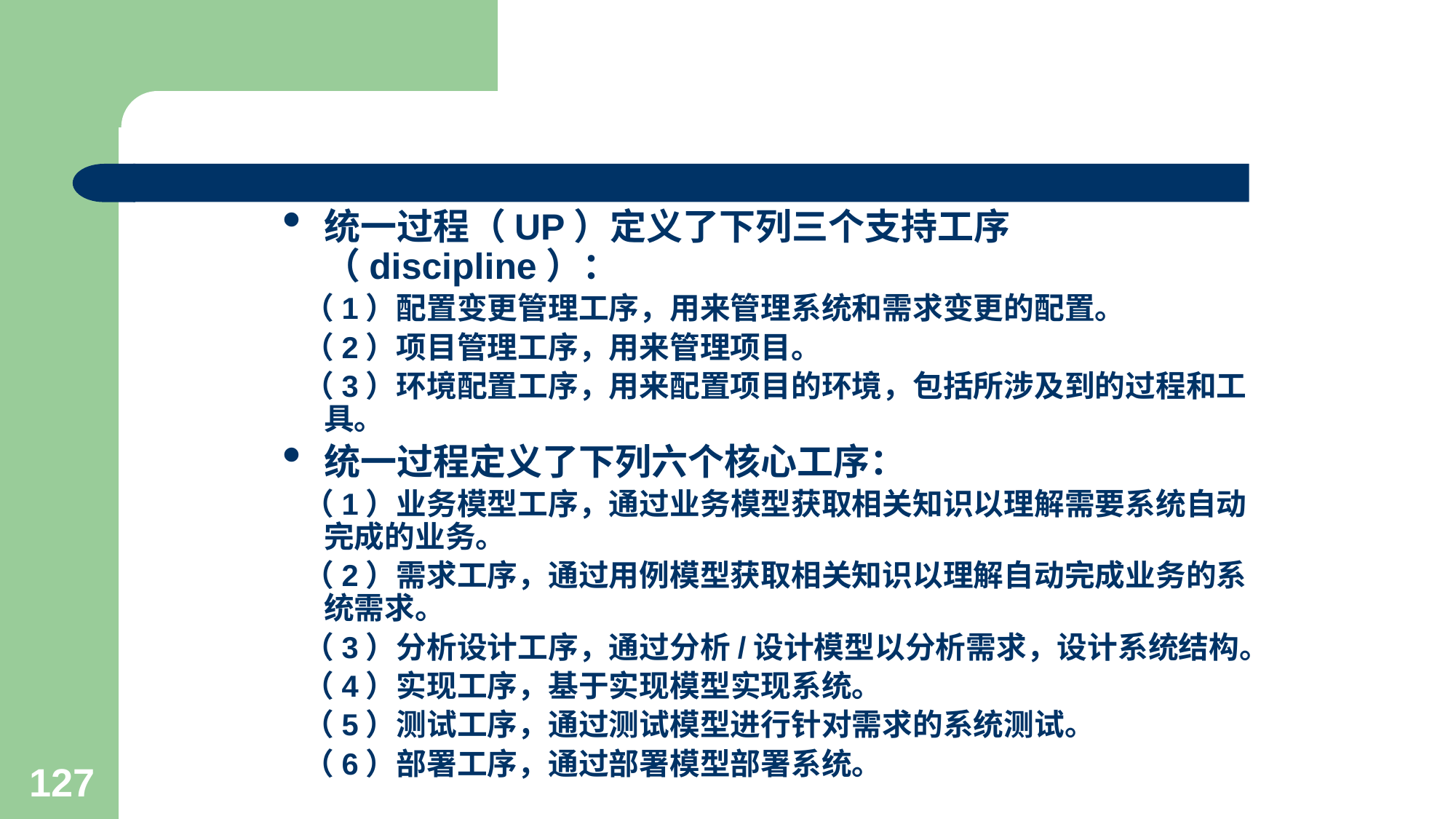

#
统一过程（UP）定义了下列三个支持工序（discipline）：
  （1）配置变更管理工序，用来管理系统和需求变更的配置。
  （2）项目管理工序，用来管理项目。
  （3）环境配置工序，用来配置项目的环境，包括所涉及到的过程和工具。
统一过程定义了下列六个核心工序：
  （1）业务模型工序，通过业务模型获取相关知识以理解需要系统自动完成的业务。
  （2）需求工序，通过用例模型获取相关知识以理解自动完成业务的系统需求。
  （3）分析设计工序，通过分析/设计模型以分析需求，设计系统结构。
  （4）实现工序，基于实现模型实现系统。
  （5）测试工序，通过测试模型进行针对需求的系统测试。
  （6）部署工序，通过部署模型部署系统。
127